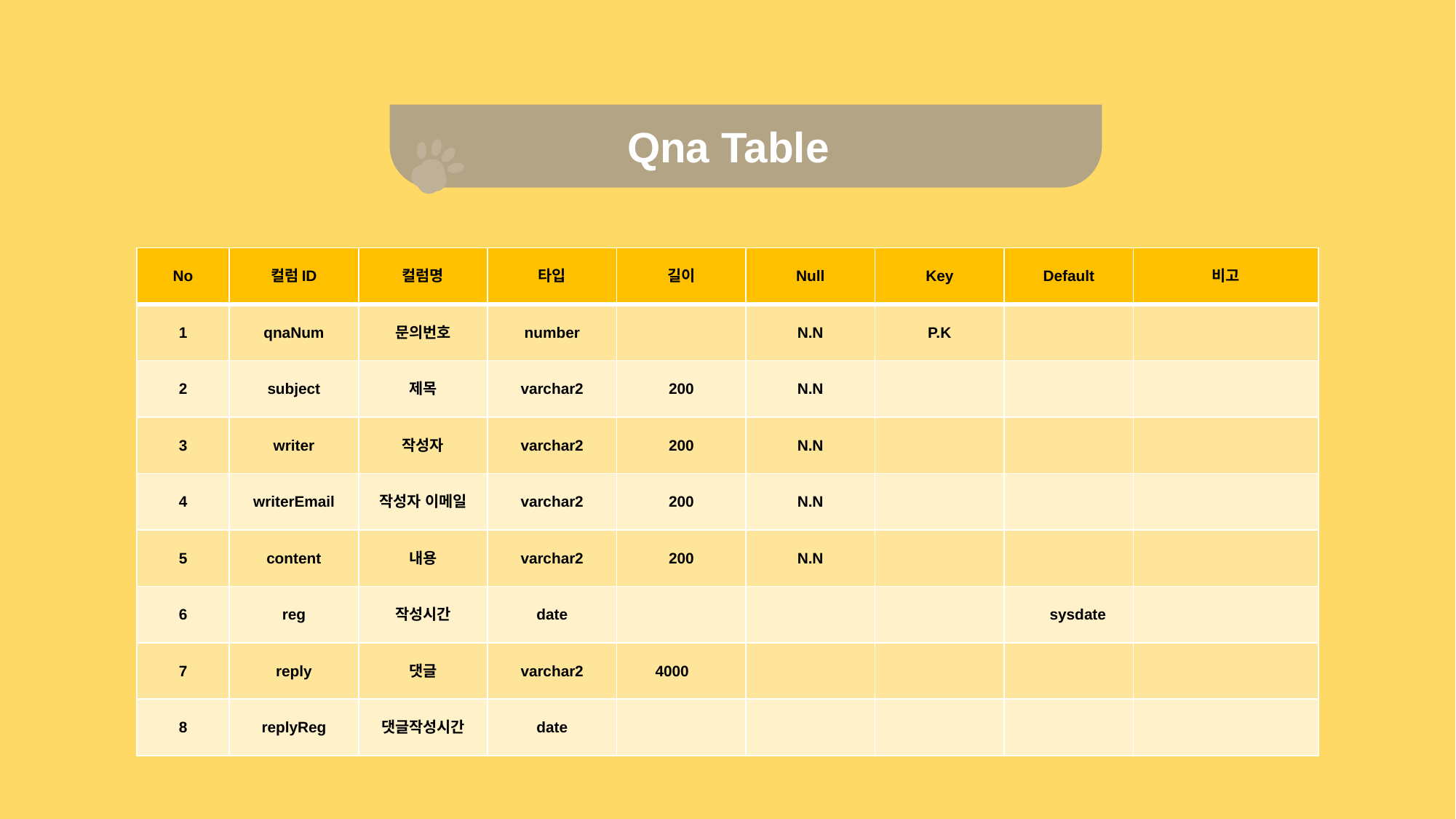

Qna Table

| No | 컬럼ID | 컬럼명 | 타입 | 길이 | Null | Key | Default | 비고 |
| --- | --- | --- | --- | --- | --- | --- | --- | --- |
| 1 | qnaNum | 문의번호 | number |  | N.N | P.K |  |  |
| 2 | subject | 제목 | varchar2 | 200 | N.N |  |  |  |
| 3 | writer | 작성자 | varchar2 | 200 | N.N |  |  |  |
| 4 | writerEmail | 작성자 이메일 | varchar2 | 200 | N.N |  |  |  |
| 5 | content | 내용 | varchar2 | 200 | N.N |  |  |  |
| 6 | reg | 작성시간 | date |  |  |  | sysdate |  |
| 7 | reply | 댓글 | varchar2 | 4000 |  |  |  |  |
| 8 | replyReg | 댓글작성시간 | date |  |  |  |  |  |